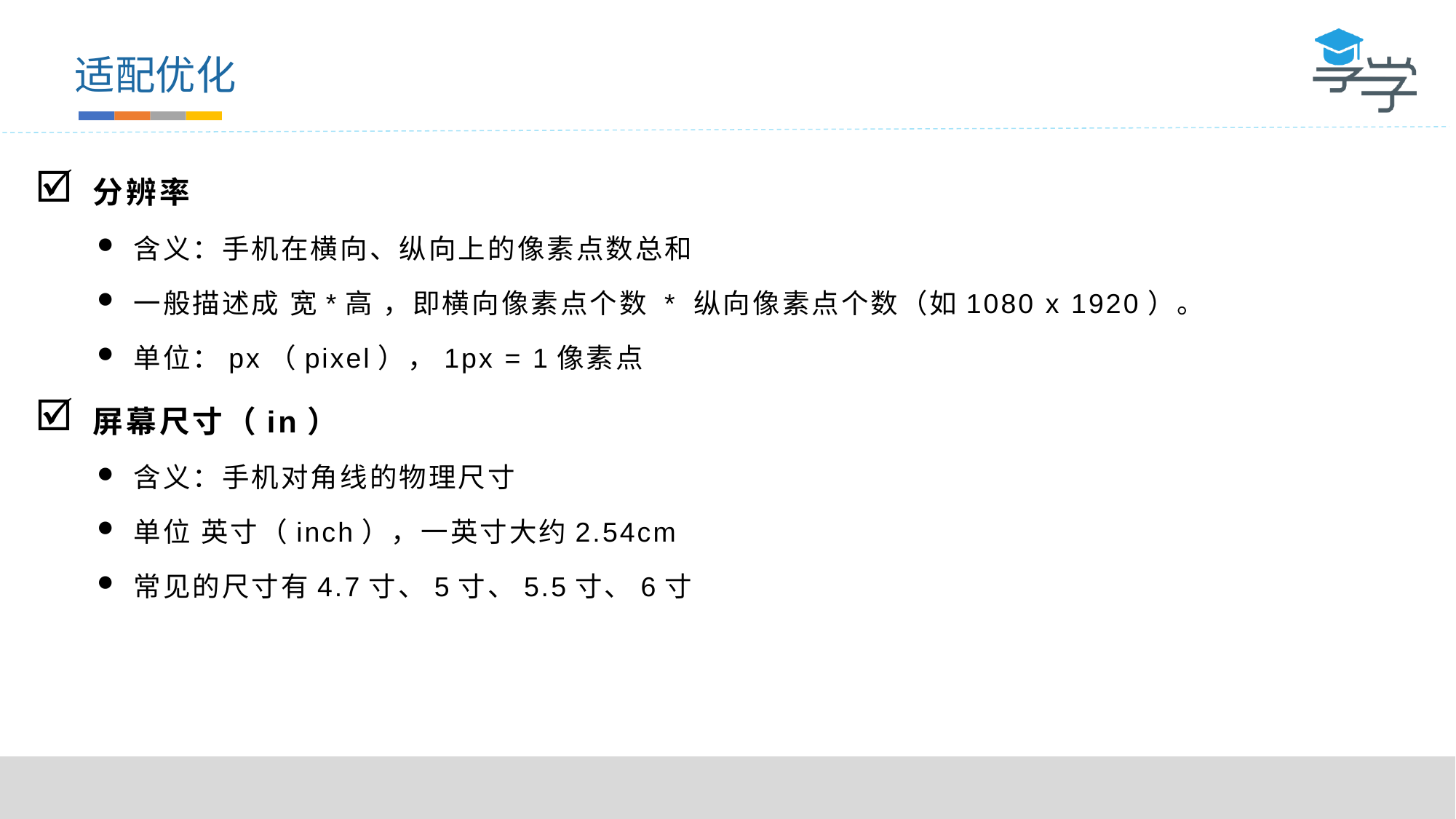

适配优化

分辨率
含义：手机在横向、纵向上的像素点数总和
一般描述成 宽*高 ，即横向像素点个数 * 纵向像素点个数（如1080 x 1920）。
单位：px（pixel），1px = 1像素点
屏幕尺寸（in）
含义：手机对角线的物理尺寸
单位 英寸（inch），一英寸大约2.54cm
常见的尺寸有4.7寸、5寸、5.5寸、6寸